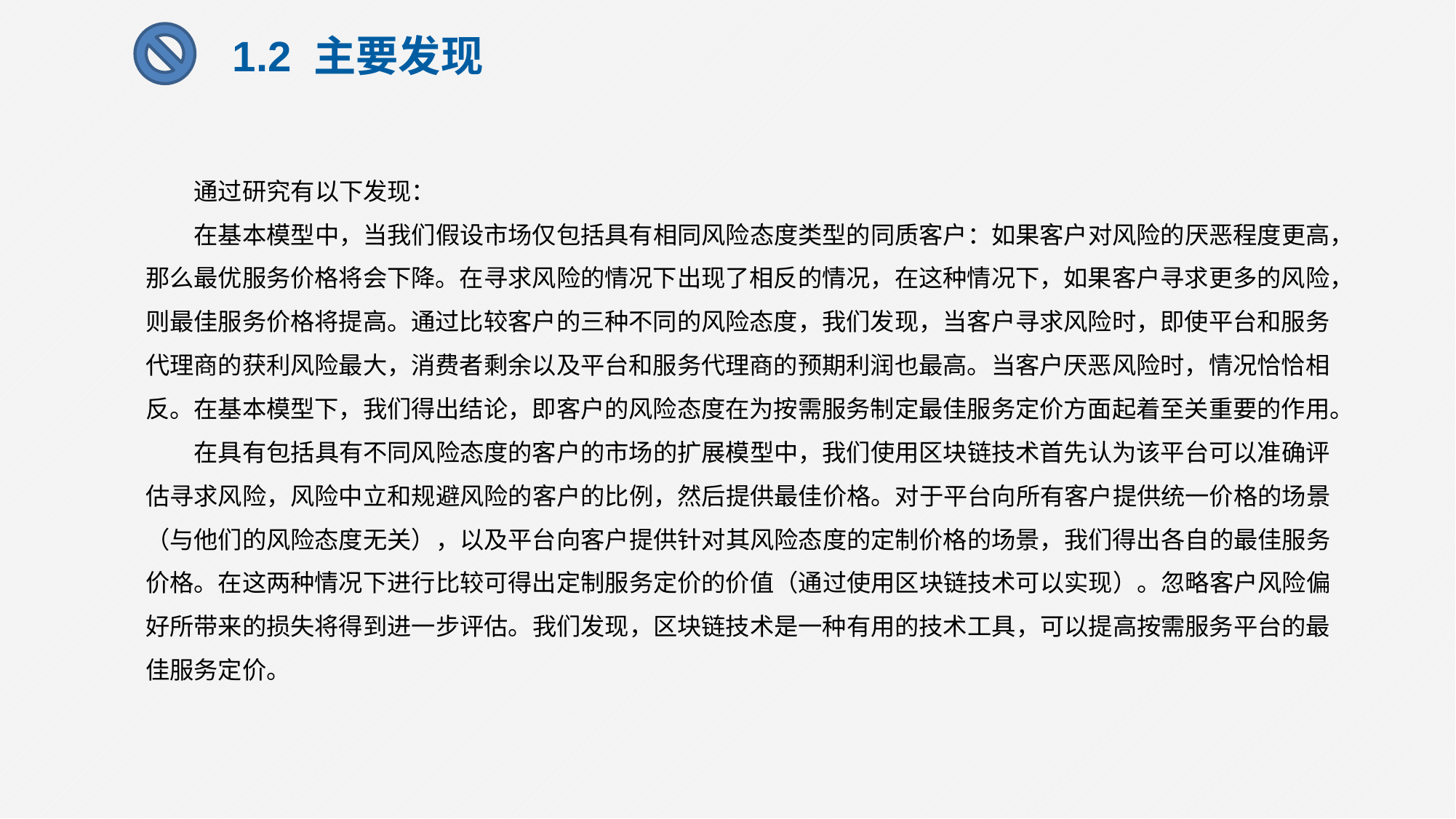

1.2 主要发现
通过研究有以下发现：
在基本模型中，当我们假设市场仅包括具有相同风险态度类型的同质客户：如果客户对风险的厌恶程度更高，那么最优服务价格将会下降。在寻求风险的情况下出现了相反的情况，在这种情况下，如果客户寻求更多的风险，则最佳服务价格将提高。通过比较客户的三种不同的风险态度，我们发现，当客户寻求风险时，即使平台和服务代理商的获利风险最大，消费者剩余以及平台和服务代理商的预期利润也最高。当客户厌恶风险时，情况恰恰相反。在基本模型下，我们得出结论，即客户的风险态度在为按需服务制定最佳服务定价方面起着至关重要的作用。
在具有包括具有不同风险态度的客户的市场的扩展模型中，我们使用区块链技术首先认为该平台可以准确评估寻求风险，风险中立和规避风险的客户的比例，然后提供最佳价格。对于平台向所有客户提供统一价格的场景（与他们的风险态度无关），以及平台向客户提供针对其风险态度的定制价格的场景，我们得出各自的最佳服务价格。在这两种情况下进行比较可得出定制服务定价的价值（通过使用区块链技术可以实现）。忽略客户风险偏好所带来的损失将得到进一步评估。我们发现，区块链技术是一种有用的技术工具，可以提高按需服务平台的最佳服务定价。